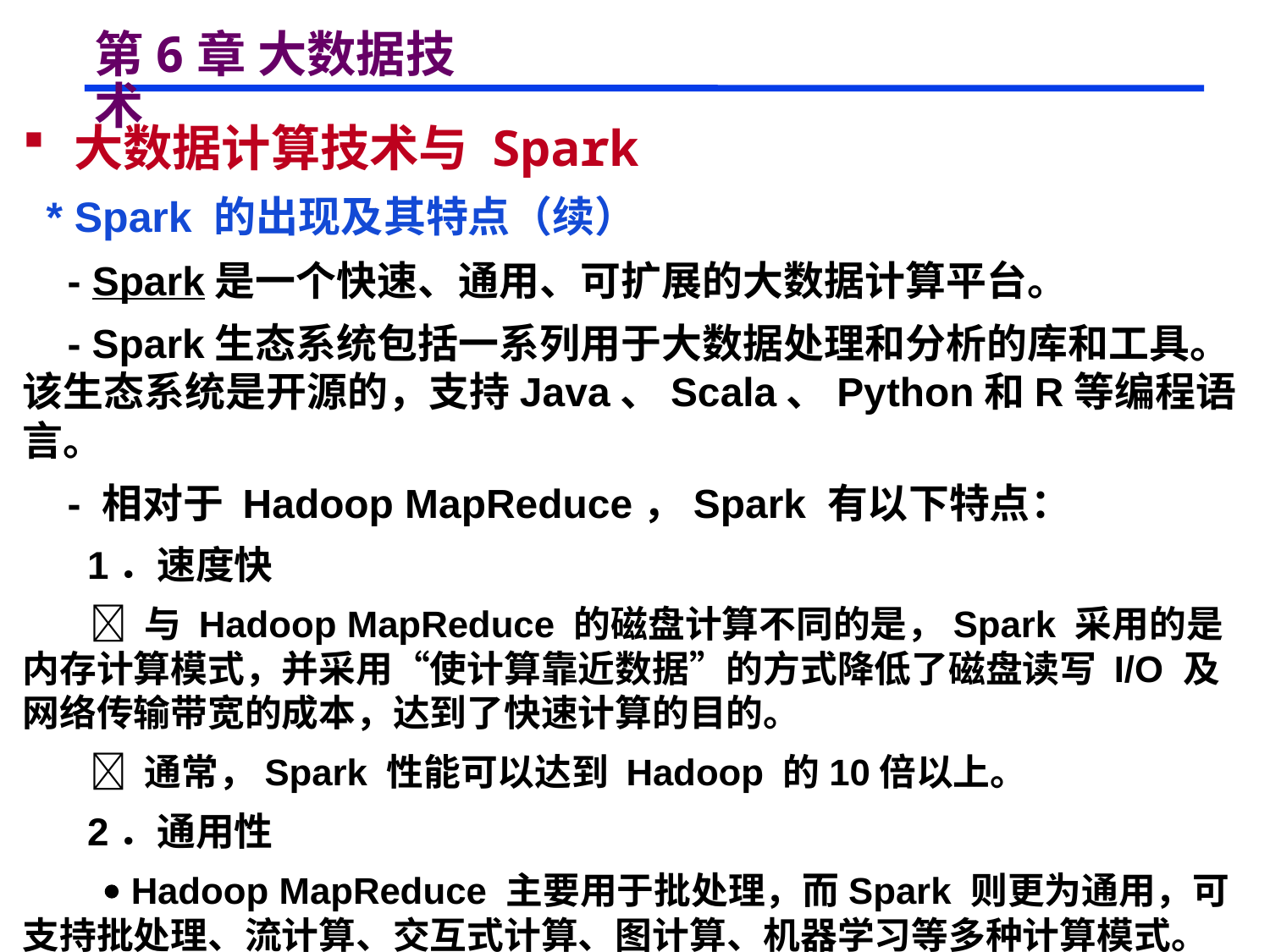

# 第6章 大数据技术
 大数据计算技术与 Spark
  * Spark 的出现及其特点（续）
    - Spark是一个快速、通用、可扩展的大数据计算平台。
    - Spark生态系统包括一系列用于大数据处理和分析的库和工具。该生态系统是开源的，支持Java、Scala、Python和R等编程语言。
    - 相对于 Hadoop MapReduce，Spark 有以下特点：
      1．速度快
        • 与 Hadoop MapReduce 的磁盘计算不同的是，Spark 采用的是内存计算模式，并采用“使计算靠近数据”的方式降低了磁盘读写 I/O 及网络传输带宽的成本，达到了快速计算的目的。
        • 通常，Spark 性能可以达到 Hadoop 的10倍以上。
      2．通用性
        • Hadoop MapReduce 主要用于批处理，而Spark 则更为通用，可支持批处理、流计算、交互式计算、图计算、机器学习等多种计算模式。